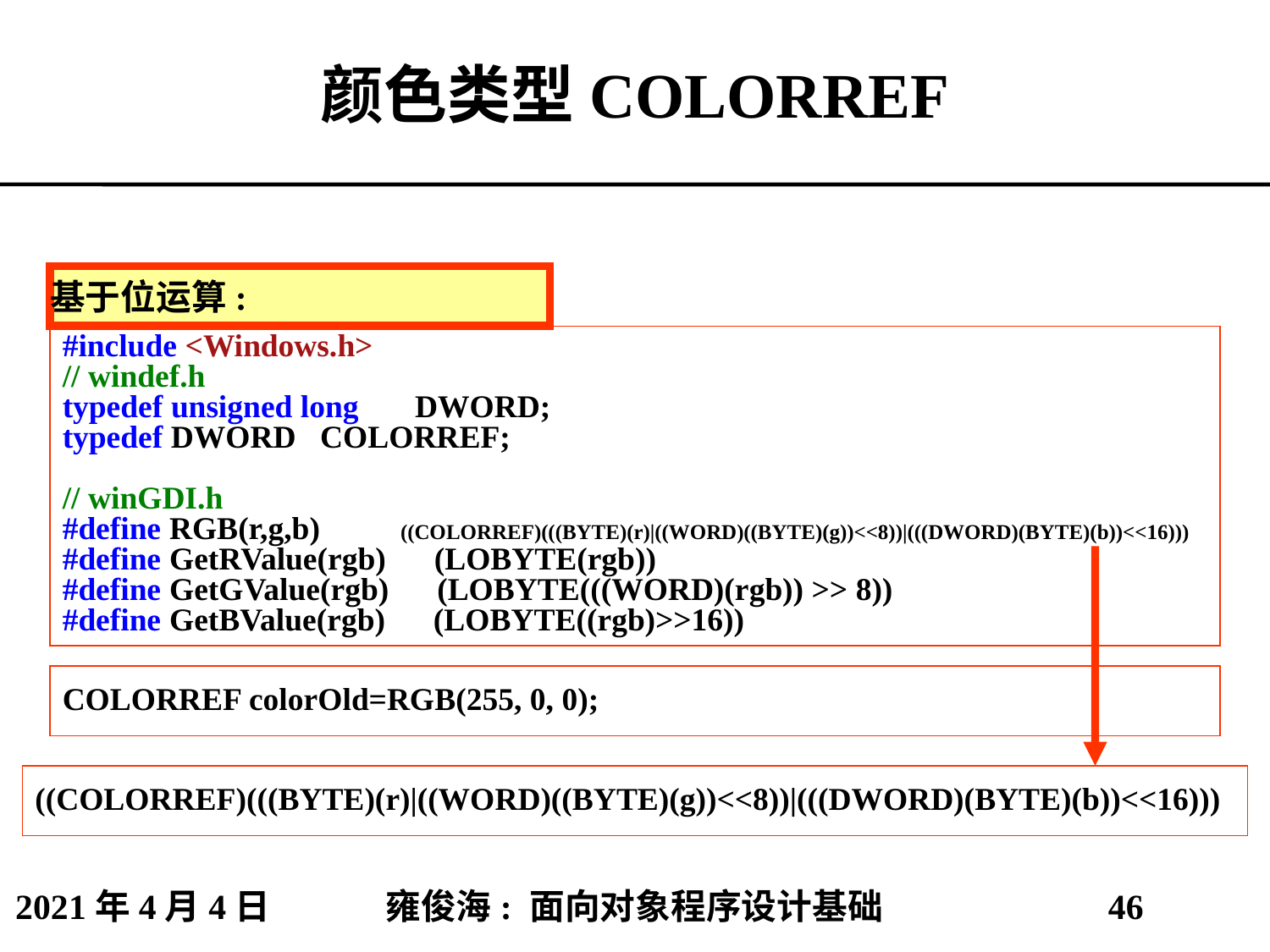

# 颜色类型COLORREF

基于位运算:
#include <Windows.h>
// windef.h
typedef unsigned long       DWORD;
typedef DWORD   COLORREF;

// winGDI.h
#define RGB(r,g,b)          ((COLORREF)(((BYTE)(r)|((WORD)((BYTE)(g))<<8))|(((DWORD)(BYTE)(b))<<16)))
#define GetRValue(rgb)      (LOBYTE(rgb))
#define GetGValue(rgb)      (LOBYTE(((WORD)(rgb)) >> 8))
#define GetBValue(rgb)      (LOBYTE((rgb)>>16))

COLORREF colorOld=RGB(255, 0, 0);
((COLORREF)(((BYTE)(r)|((WORD)((BYTE)(g))<<8))|(((DWORD)(BYTE)(b))<<16)))
2021年4月4日
雍俊海: 面向对象程序设计基础
46